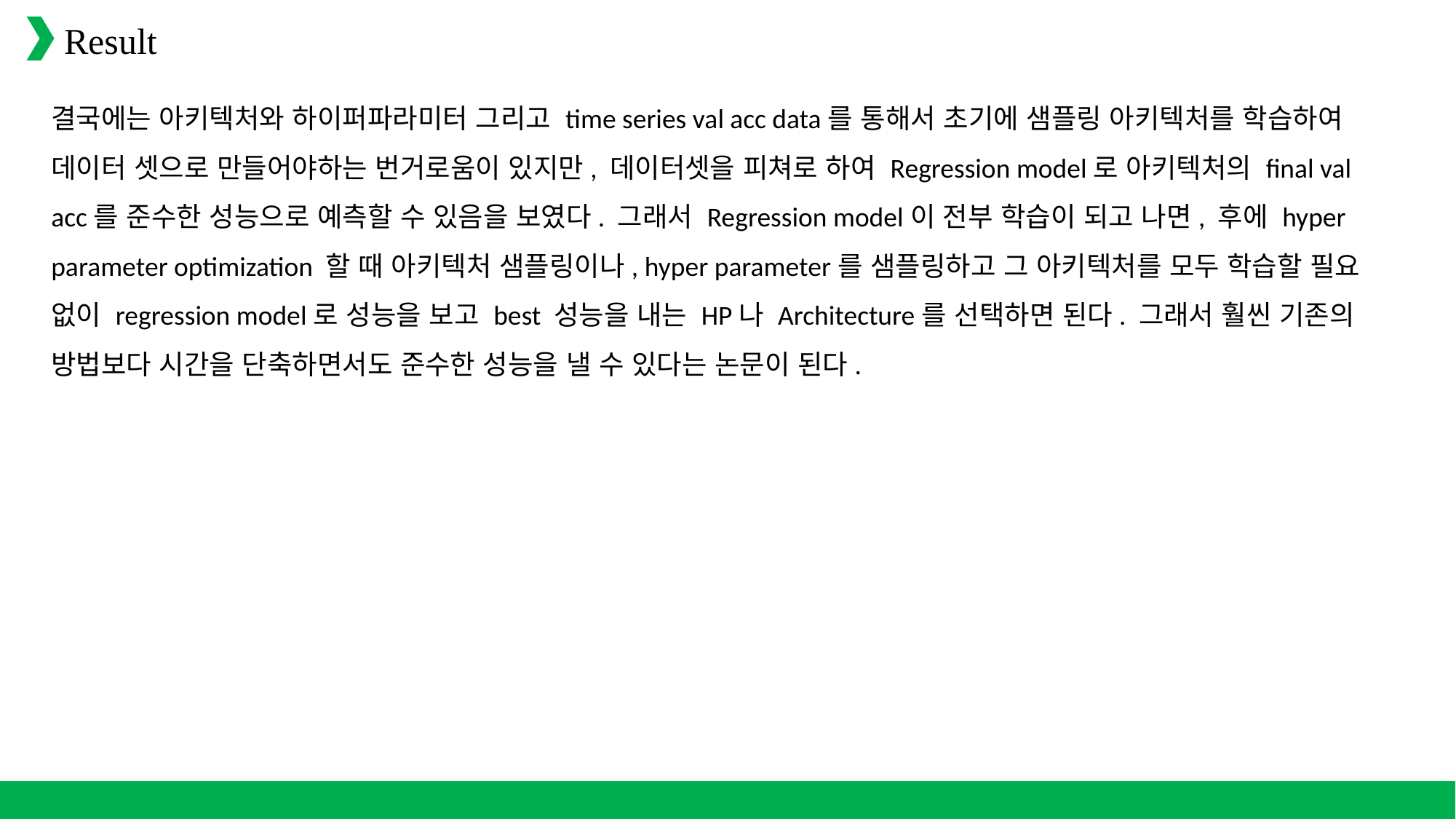

Result
결국에는 아키텍처와 하이퍼파라미터 그리고 time series val acc data를 통해서 초기에 샘플링 아키텍처를 학습하여 데이터 셋으로 만들어야하는 번거로움이 있지만, 데이터셋을 피쳐로 하여 Regression model로 아키텍처의 final val acc를 준수한 성능으로 예측할 수 있음을 보였다. 그래서 Regression model이 전부 학습이 되고 나면, 후에 hyper parameter optimization 할 때 아키텍처 샘플링이나, hyper parameter를 샘플링하고 그 아키텍처를 모두 학습할 필요 없이 regression model로 성능을 보고 best 성능을 내는 HP나 Architecture를 선택하면 된다. 그래서 훨씬 기존의 방법보다 시간을 단축하면서도 준수한 성능을 낼 수 있다는 논문이 된다.